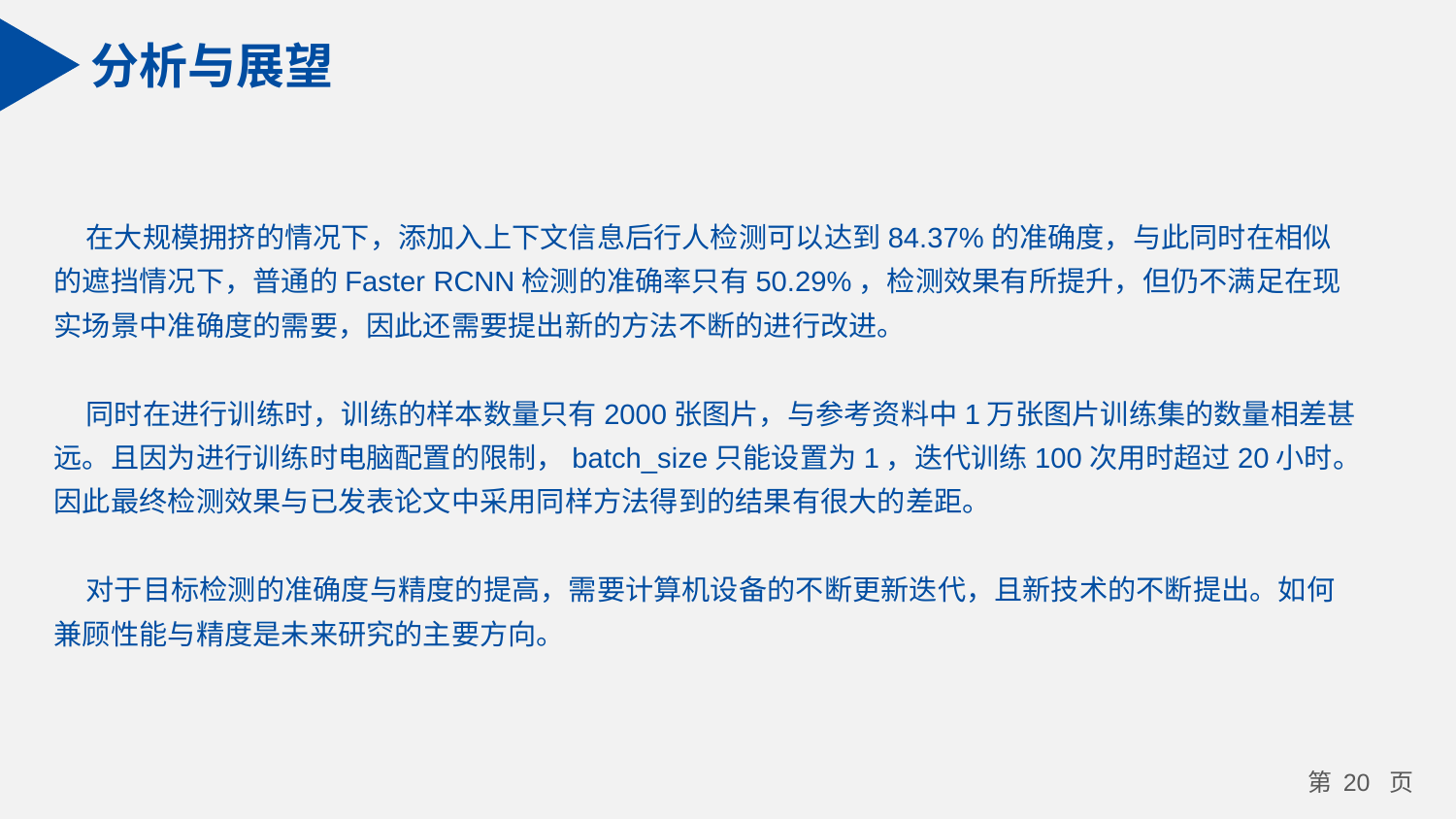

分析与展望
    在大规模拥挤的情况下，添加入上下文信息后行人检测可以达到84.37%的准确度，与此同时在相似的遮挡情况下，普通的Faster RCNN检测的准确率只有50.29%，检测效果有所提升，但仍不满足在现实场景中准确度的需要，因此还需要提出新的方法不断的进行改进。

    同时在进行训练时，训练的样本数量只有2000张图片，与参考资料中1万张图片训练集的数量相差甚远。且因为进行训练时电脑配置的限制，batch_size只能设置为1，迭代训练100次用时超过20小时。因此最终检测效果与已发表论文中采用同样方法得到的结果有很大的差距。

    对于目标检测的准确度与精度的提高，需要计算机设备的不断更新迭代，且新技术的不断提出。如何兼顾性能与精度是未来研究的主要方向。